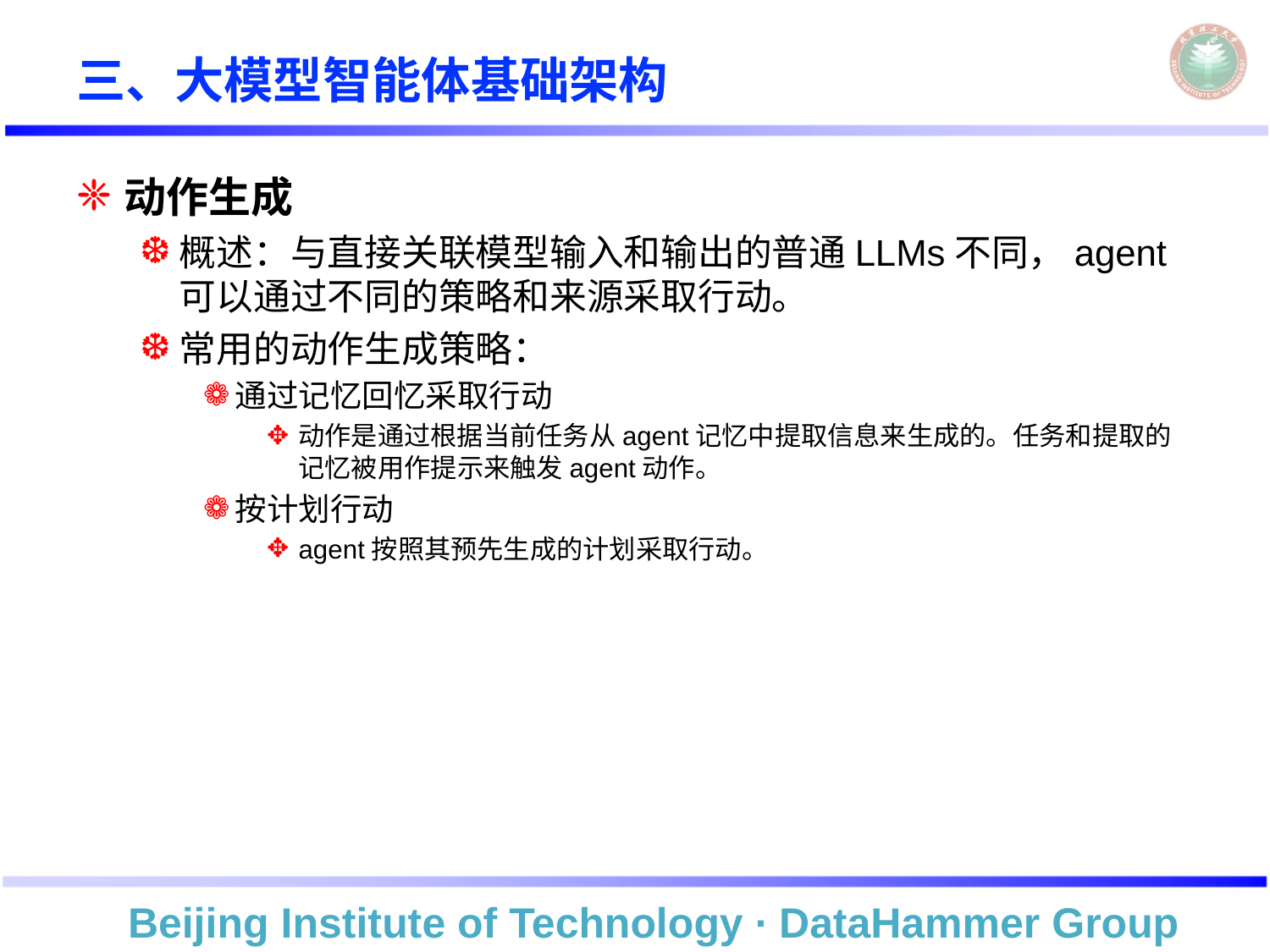

# 三、大模型智能体基础架构
动作生成
概述：与直接关联模型输入和输出的普通LLMs不同，agent可以通过不同的策略和来源采取行动。
常用的动作生成策略：
通过记忆回忆采取行动
动作是通过根据当前任务从agent记忆中提取信息来生成的。任务和提取的记忆被用作提示来触发agent动作。
按计划行动
agent按照其预先生成的计划采取行动。